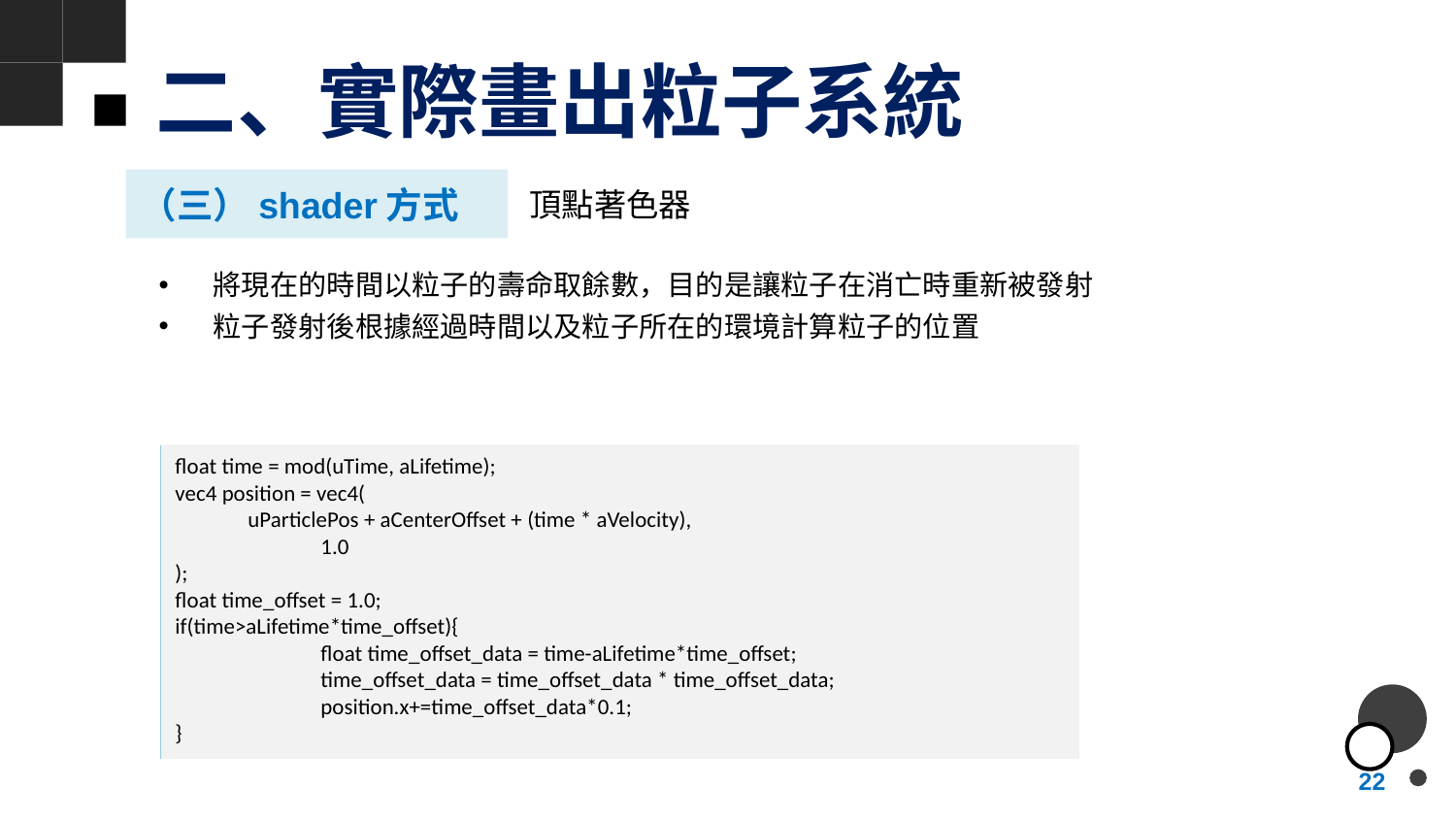

# 二、實際畫出粒子系統
（三）shader方式
頂點著色器
將現在的時間以粒子的壽命取餘數，目的是讓粒子在消亡時重新被發射
粒子發射後根據經過時間以及粒子所在的環境計算粒子的位置
float time = mod(uTime, aLifetime);
vec4 position = vec4(
uParticlePos + aCenterOffset + (time * aVelocity),
	1.0
);
float time_offset = 1.0;
if(time>aLifetime*time_offset){
	float time_offset_data = time-aLifetime*time_offset;
	time_offset_data = time_offset_data * time_offset_data;
	position.x+=time_offset_data*0.1;
}

22